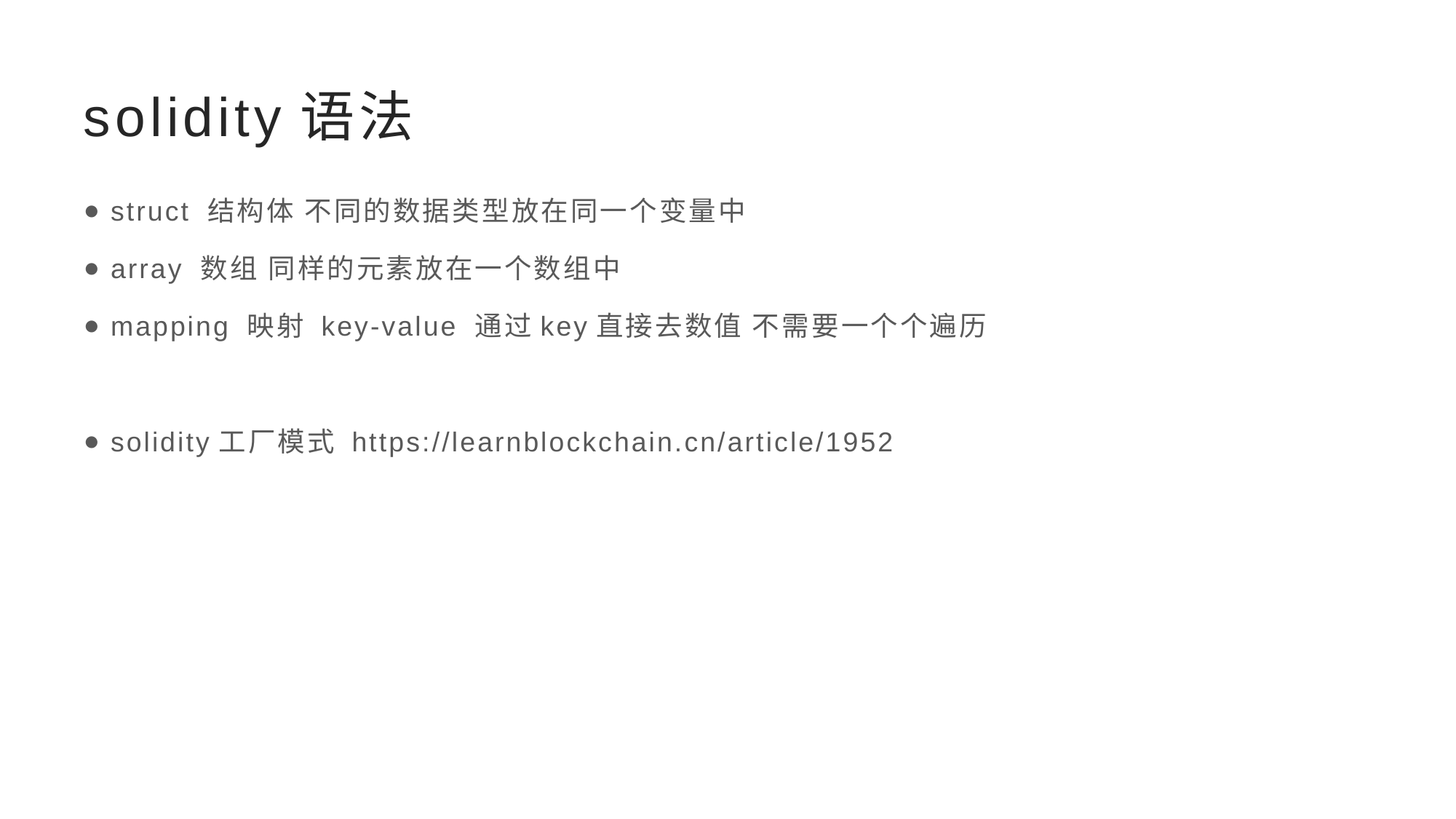

# solidity语法
struct 结构体 不同的数据类型放在同一个变量中
array 数组 同样的元素放在一个数组中
mapping 映射 key-value 通过key直接去数值 不需要一个个遍历

solidity工厂模式 https://learnblockchain.cn/article/1952